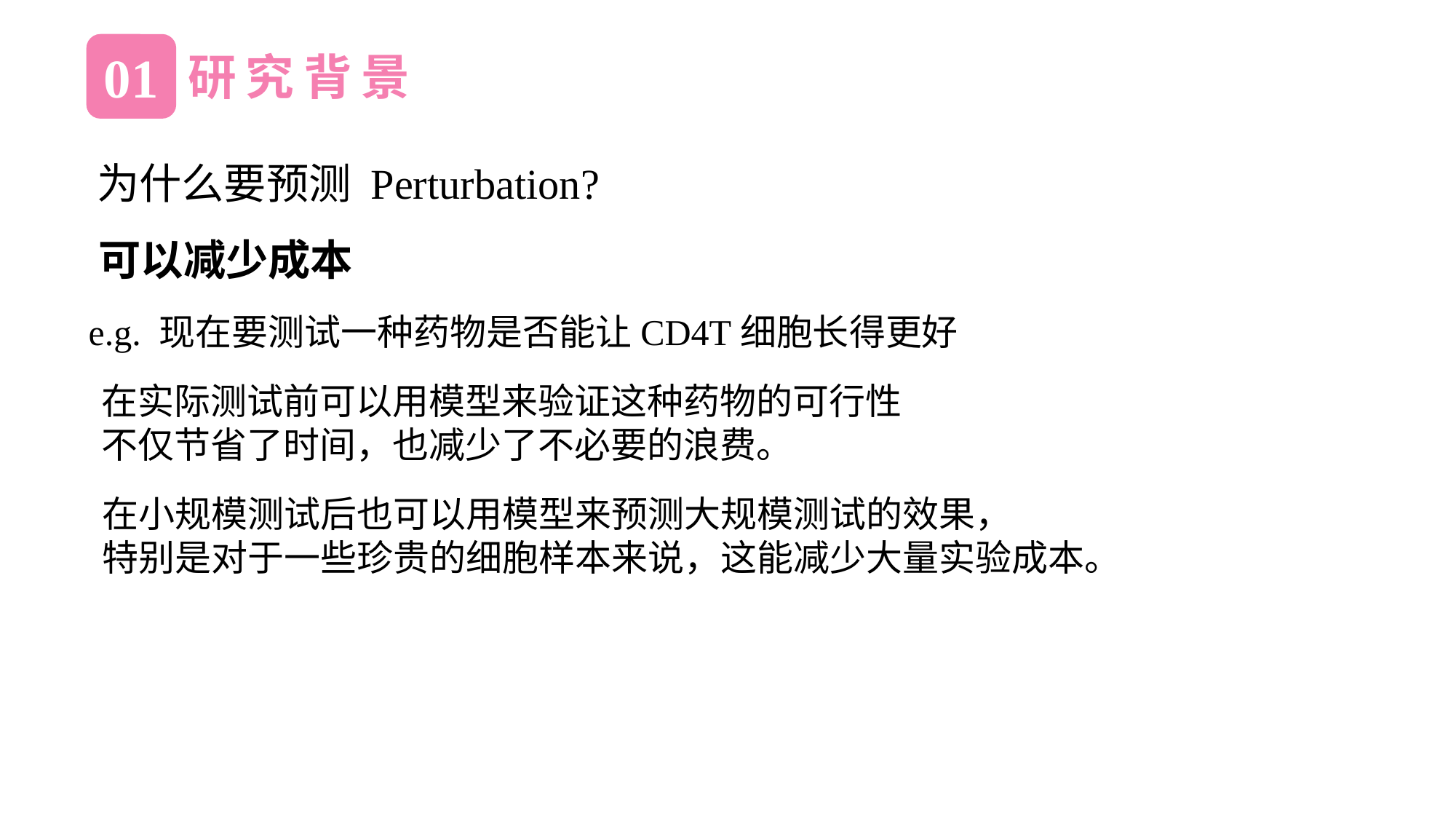

01
研究背景
为什么要预测 Perturbation?
可以减少成本
e.g. 现在要测试一种药物是否能让CD4T细胞长得更好
在实际测试前可以用模型来验证这种药物的可行性
不仅节省了时间，也减少了不必要的浪费。
在小规模测试后也可以用模型来预测大规模测试的效果，
特别是对于一些珍贵的细胞样本来说，这能减少大量实验成本。